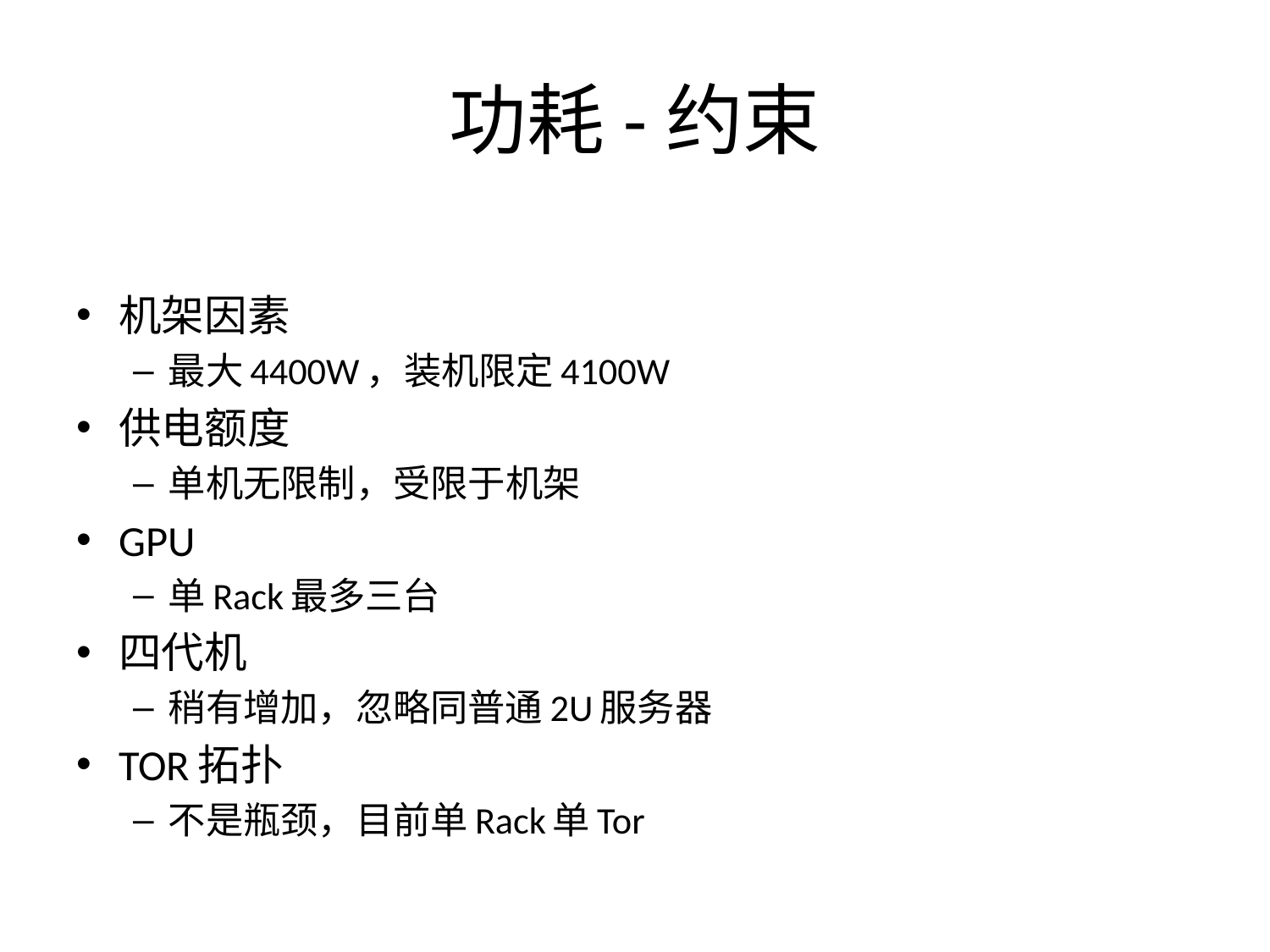

# 功耗-约束

机架因素
最大4400W，装机限定4100W
供电额度
单机无限制，受限于机架
GPU
单Rack最多三台
四代机
稍有增加，忽略同普通2U服务器
TOR拓扑
不是瓶颈，目前单Rack单Tor